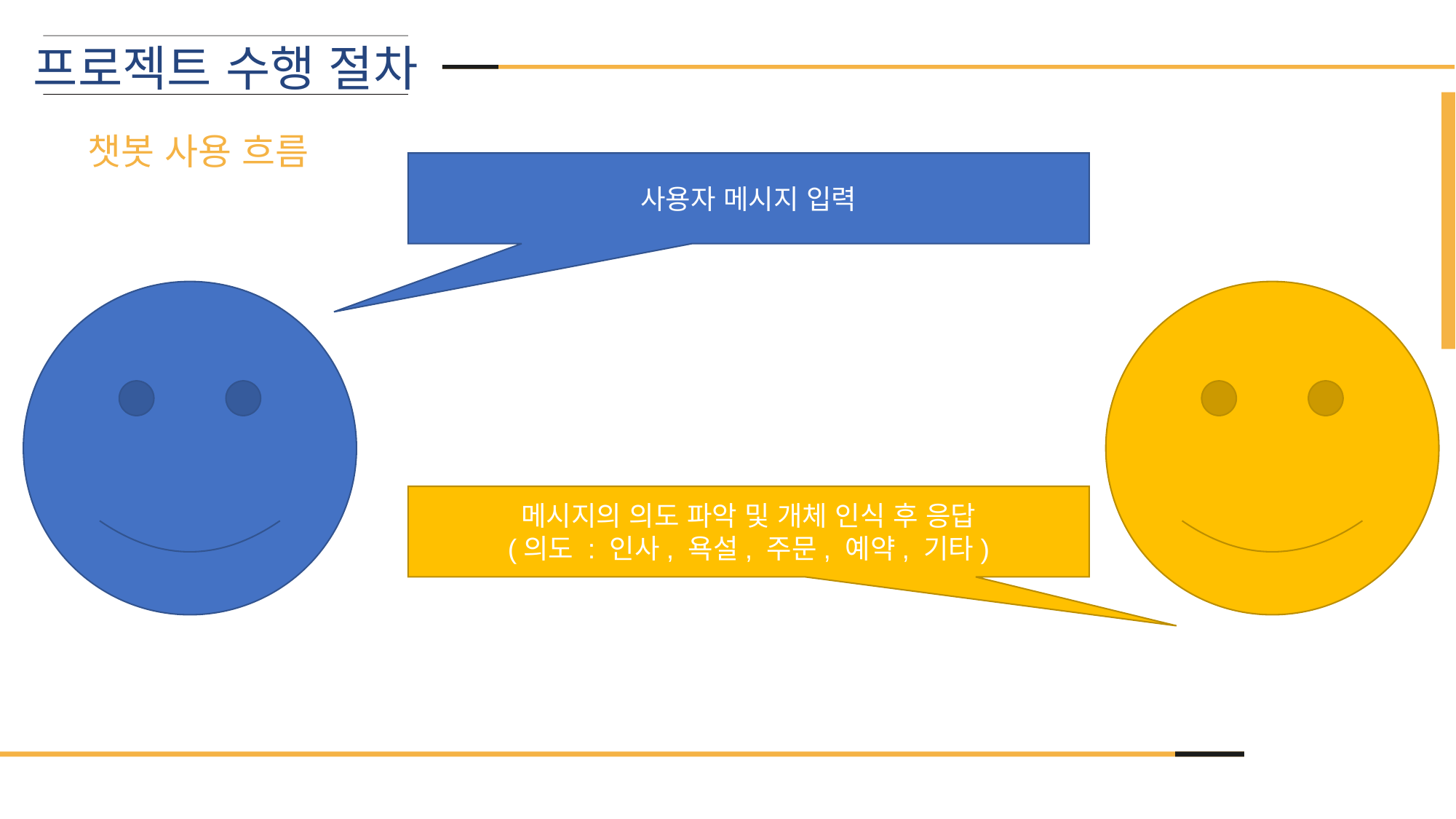

프로젝트 수행 절차

챗봇 사용 흐름
사용자 메시지 입력

메시지의 의도 파악 및 개체 인식 후 응답
(의도 : 인사, 욕설, 주문, 예약, 기타)